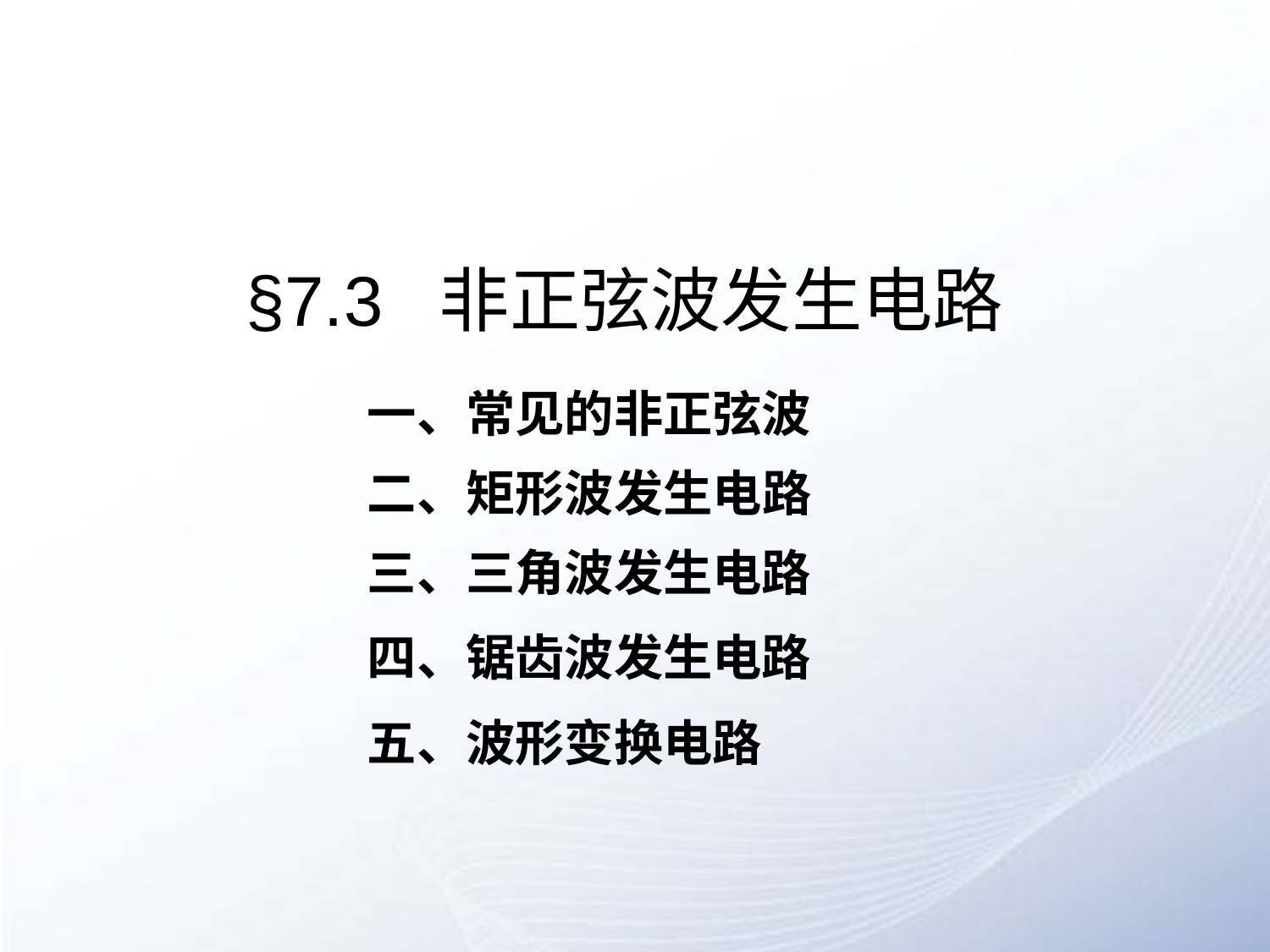

# §7.3  非正弦波发生电路
一、常见的非正弦波
二、矩形波发生电路
三、三角波发生电路
四、锯齿波发生电路
五、波形变换电路